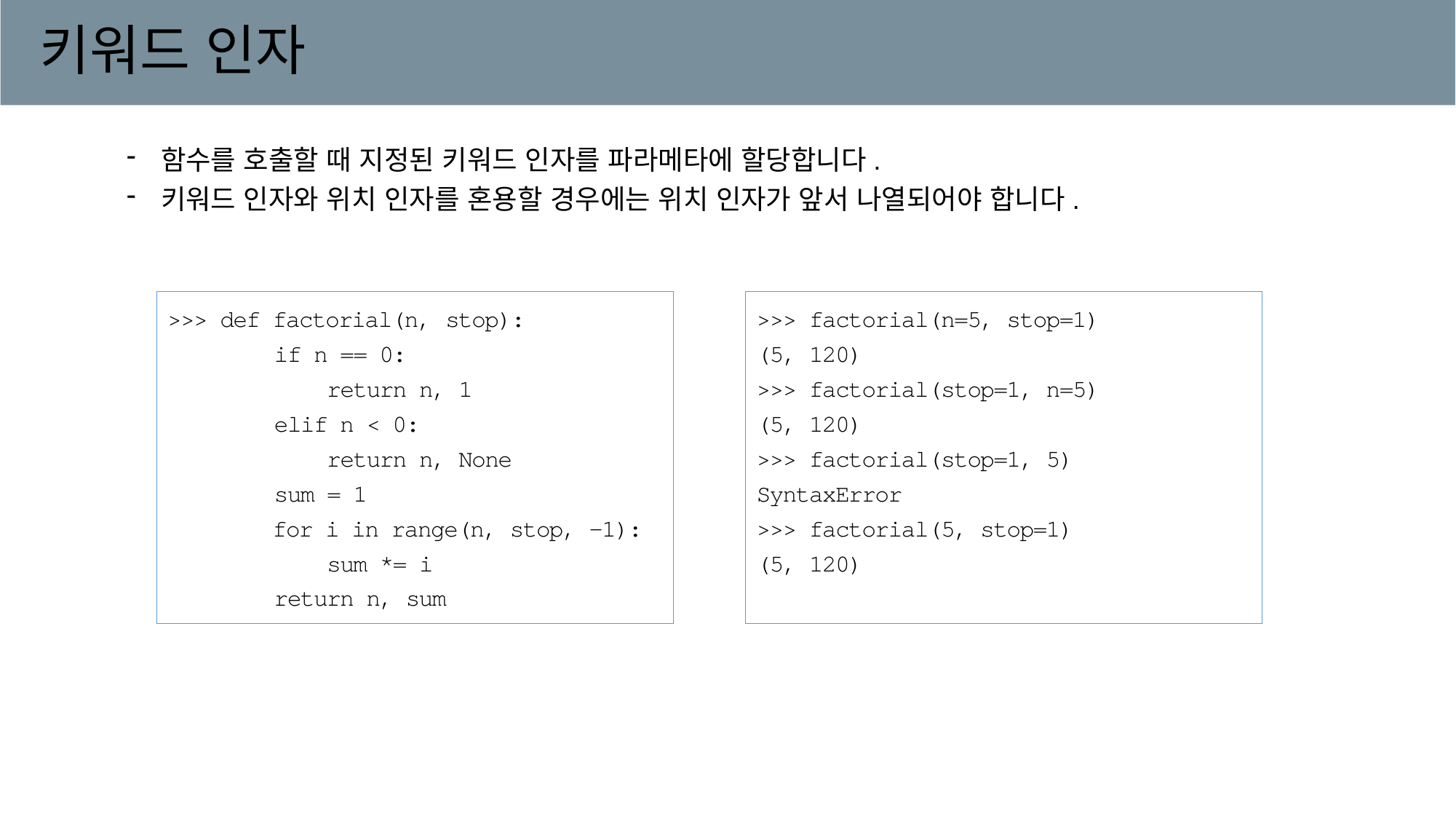

# 키워드 인자
함수를 호출할 때 지정된 키워드 인자를 파라메타에 할당합니다.
키워드 인자와 위치 인자를 혼용할 경우에는 위치 인자가 앞서 나열되어야 합니다.
>>> def factorial(n, stop):
        if n == 0:
            return n, 1
        elif n < 0:
            return n, None
        sum = 1
        for i in range(n, stop, -1):
            sum *= i
        return n, sum
>>> factorial(n=5, stop=1)
(5, 120)
>>> factorial(stop=1, n=5)
(5, 120)
>>> factorial(stop=1, 5)
SyntaxError
>>> factorial(5, stop=1)
(5, 120)